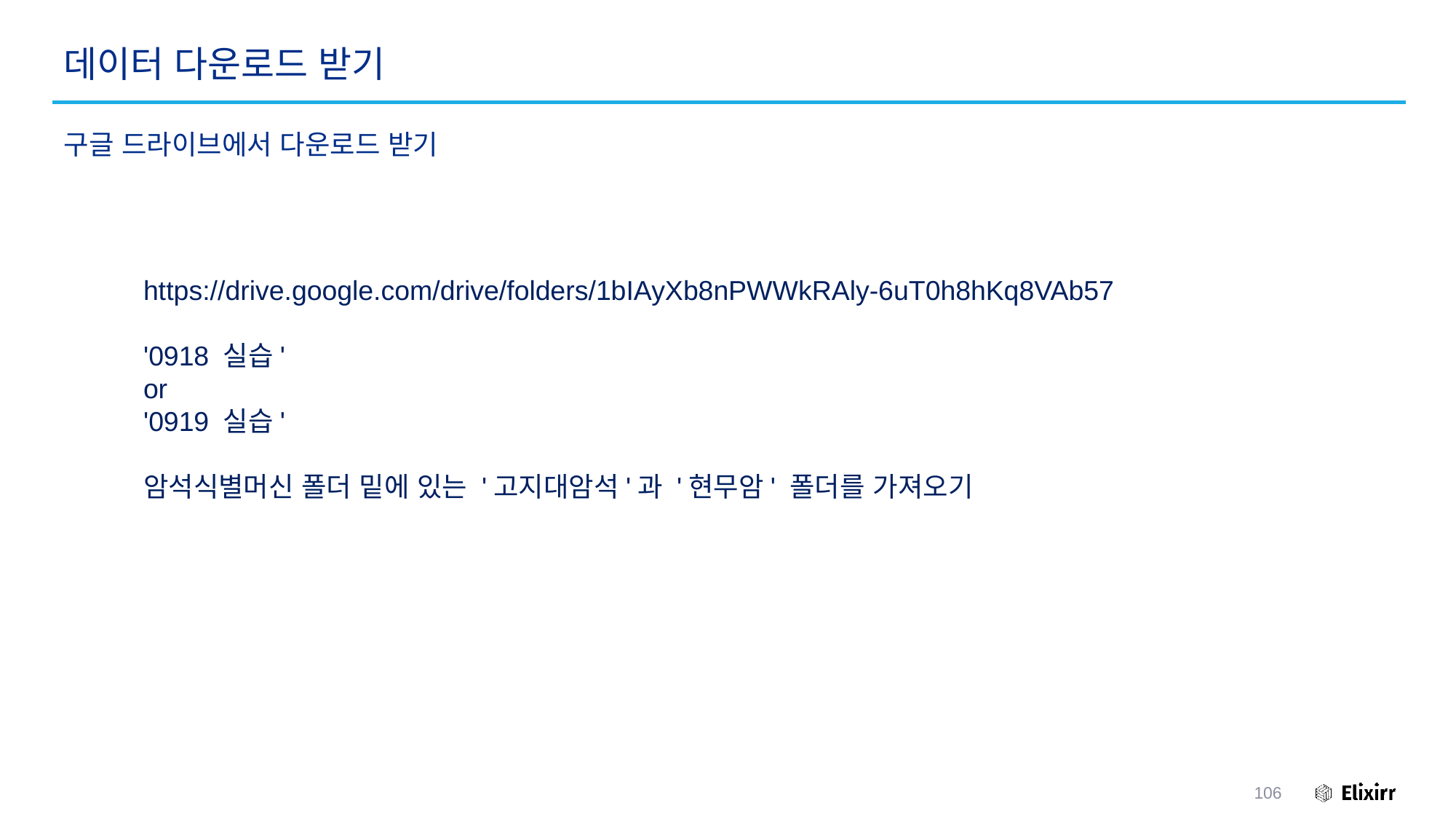

# 데이터 다운로드 받기
구글 드라이브에서 다운로드 받기
https://drive.google.com/drive/folders/1bIAyXb8nPWWkRAly-6uT0h8hKq8VAb57

'0918 실습'
or
'0919 실습'

암석식별머신 폴더 밑에 있는 '고지대암석'과 '현무암' 폴더를 가져오기
106